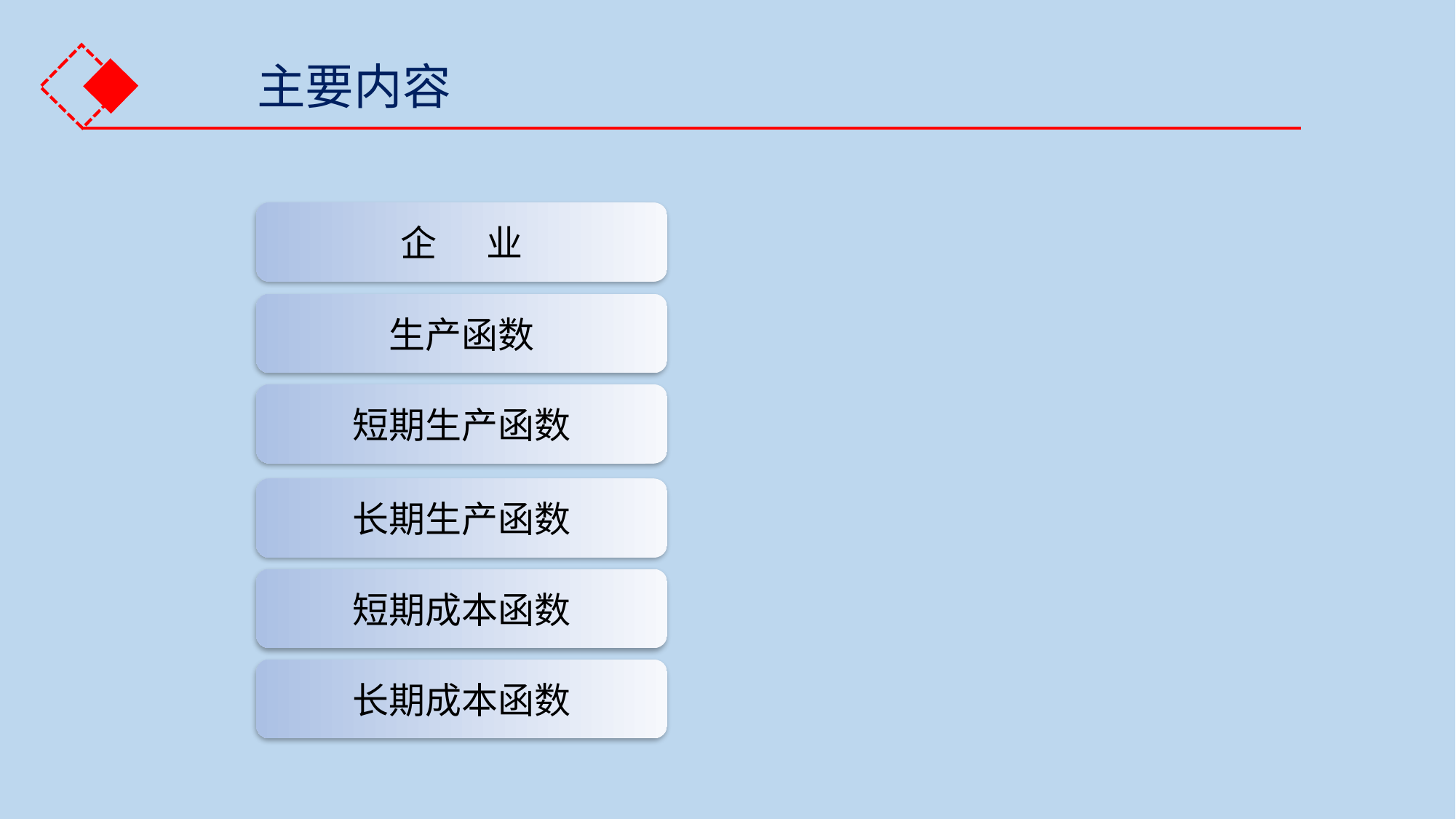

主要内容

企      业
生产函数
短期生产函数
长期生产函数
短期成本函数
长期成本函数